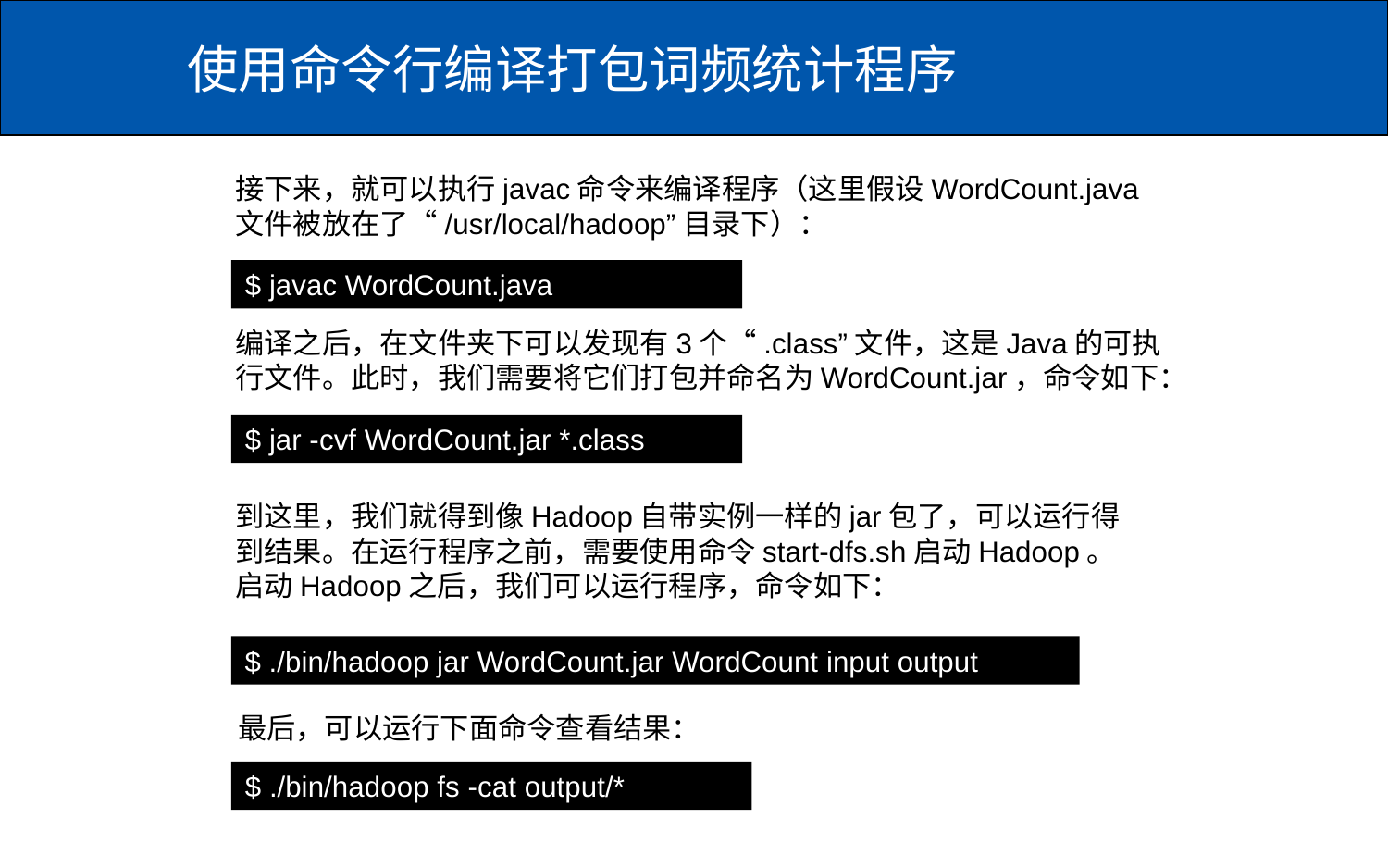

# 使用命令行编译打包词频统计程序
接下来，就可以执行javac命令来编译程序（这里假设WordCount.java文件被放在了“/usr/local/hadoop”目录下）：
$ javac WordCount.java
编译之后，在文件夹下可以发现有3个“.class”文件，这是Java的可执行文件。此时，我们需要将它们打包并命名为WordCount.jar，命令如下：
$ jar -cvf WordCount.jar *.class
到这里，我们就得到像Hadoop自带实例一样的jar包了，可以运行得到结果。在运行程序之前，需要使用命令start-dfs.sh启动Hadoop。启动Hadoop之后，我们可以运行程序，命令如下：
$ ./bin/hadoop jar WordCount.jar WordCount input output
最后，可以运行下面命令查看结果：
$ ./bin/hadoop fs -cat output/*